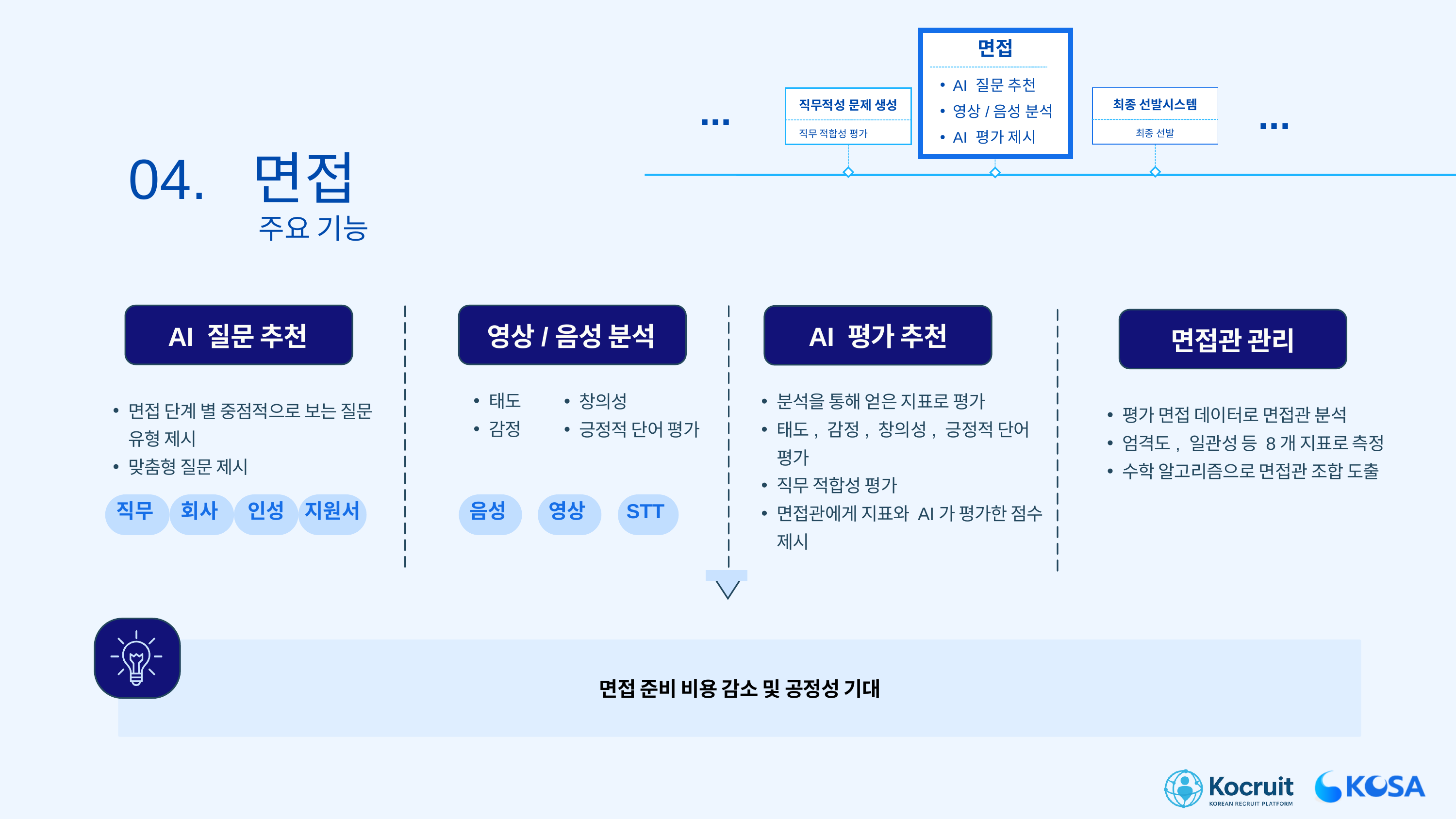

면접

AI 질문 추천
영상/음성 분석
AI 평가 제시
...

...
최종 선발시스템
직무적성 문제 생성

최종 선발
직무 적합성 평가
04.  면접

주요 기능

AI 질문 추천
영상/음성 분석
AI 평가 추천
면접관 관리
태도
감정
창의성
긍정적 단어 평가
분석을 통해 얻은 지표로 평가
태도, 감정, 창의성, 긍정적 단어 평가
직무 적합성 평가
면접관에게 지표와 AI가 평가한 점수 제시
면접 단계 별 중점적으로 보는 질문 유형 제시
맞춤형 질문 제시
평가 면접 데이터로 면접관 분석
엄격도, 일관성 등 8개 지표로 측정
수학 알고리즘으로 면접관 조합 도출

직무

회사

인성

지원서

음성

영상

STT

면접 준비 비용 감소 및 공정성 기대